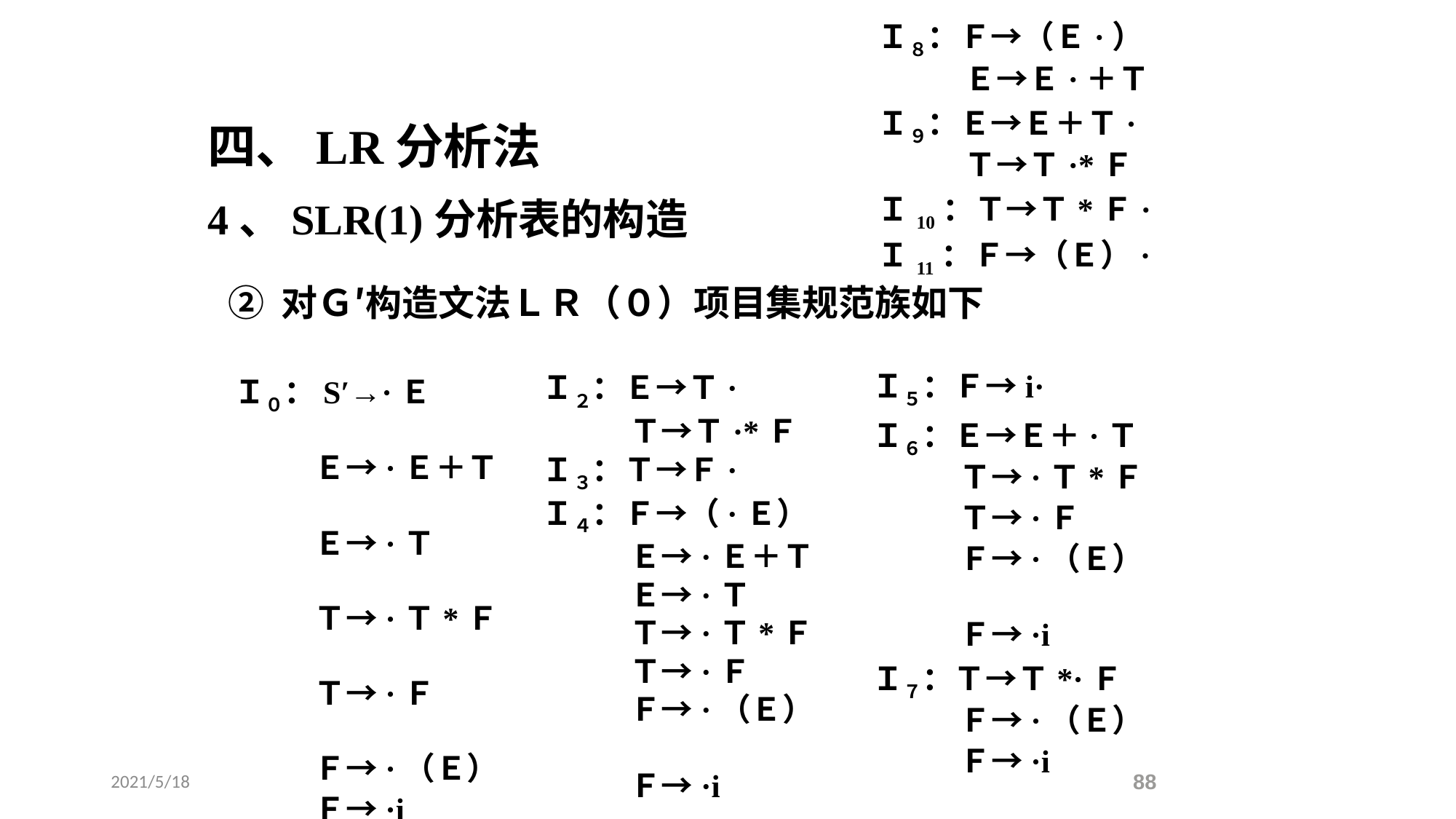

Ｉ８：Ｆ→（Ｅ·）
           Ｅ→Ｅ·＋Ｔ
Ｉ９：Ｅ→Ｅ＋Ｔ·
           Ｔ→Ｔ·*Ｆ
Ｉ10：Ｔ→Ｔ*Ｆ·
Ｉ11：Ｆ→（Ｅ）·

四、LR分析法
4、SLR(1)分析表的构造
② 对Ｇ′构造文法ＬＲ（０）项目集规范族如下
Ｉ５：Ｆ→i·
Ｉ６：Ｅ→Ｅ＋·Ｔ
           Ｔ→·Ｔ*Ｆ
           Ｔ→·Ｆ
           Ｆ→·（Ｅ）
           Ｆ→·i
Ｉ７：Ｔ→Ｔ*·Ｆ
           Ｆ→·（Ｅ）
           Ｆ→·i
Ｉ２：Ｅ→Ｔ·
           Ｔ→Ｔ·*Ｆ
Ｉ３：Ｔ→Ｆ·
Ｉ４：Ｆ→（·Ｅ）
           Ｅ→·Ｅ＋Ｔ
           Ｅ→·Ｔ
           Ｔ→·Ｔ*Ｆ
           Ｔ→·Ｆ
           Ｆ→·（Ｅ）
           Ｆ→·i
Ｉ０：S′→·Ｅ
          Ｅ→·Ｅ＋Ｔ
          Ｅ→·Ｔ
          Ｔ→·Ｔ*Ｆ
          Ｔ→·Ｆ
          Ｆ→·（Ｅ）
          Ｆ→·i
Ｉ１：S′→Ｅ·
          Ｅ→Ｅ·＋Ｔ
2021/5/18
88